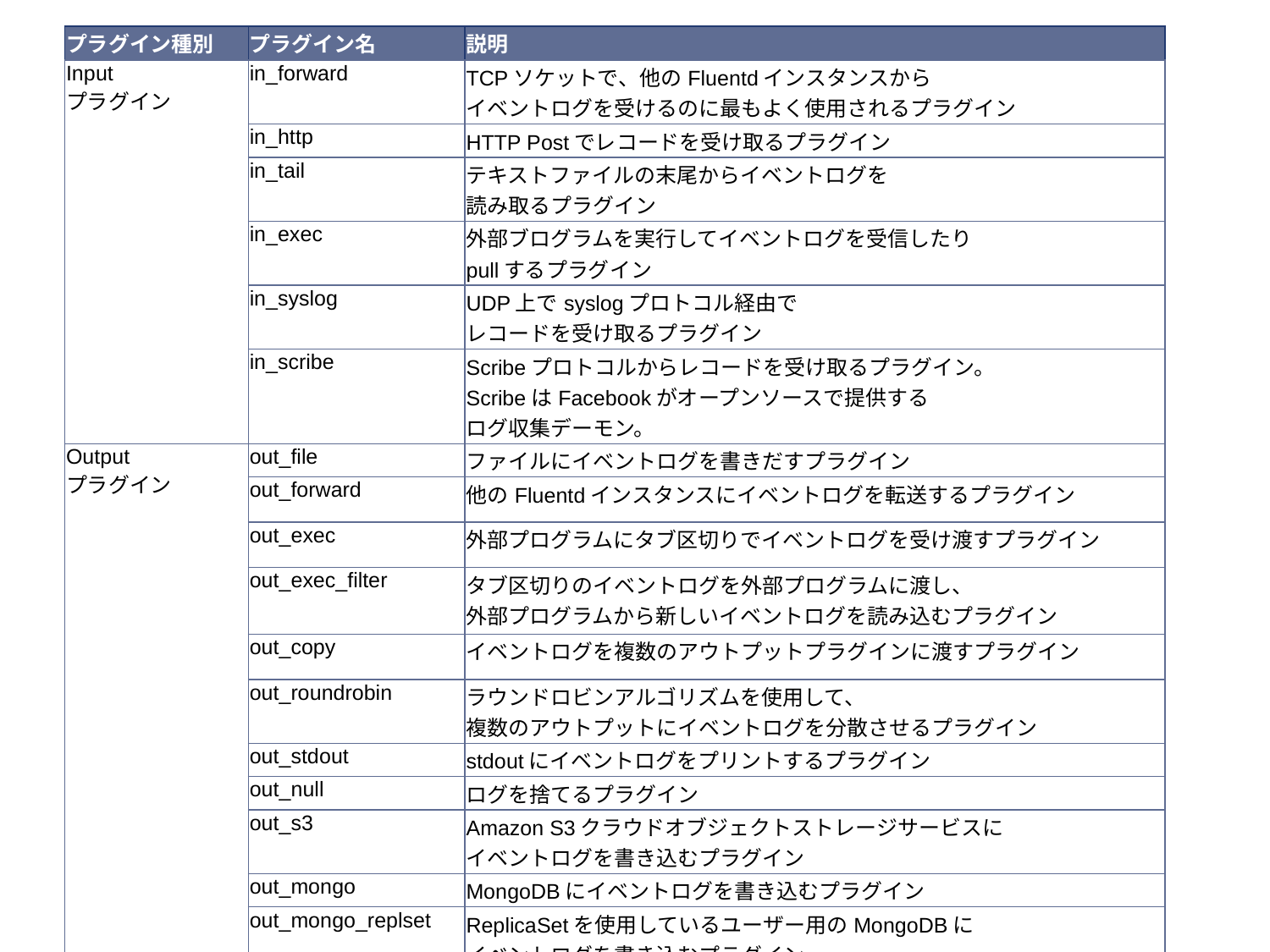

| プラグイン種別 | プラグイン名 | 説明 |
| --- | --- | --- |
| Input プラグイン | in\_forward | TCPソケットで、他のFluentdインスタンスから イベントログを受けるのに最もよく使用されるプラグイン |
|  | in\_http | HTTP Postでレコードを受け取るプラグイン |
|  | in\_tail | テキストファイルの末尾からイベントログを 読み取るプラグイン |
|  | in\_exec | 外部ブログラムを実行してイベントログを受信したり pullするプラグイン |
|  | in\_syslog | UDP上でsyslogプロトコル経由で レコードを受け取るプラグイン |
|  | in\_scribe | Scribeプロトコルからレコードを受け取るプラグイン。 ScribeはFacebookがオープンソースで提供する ログ収集デーモン。 |
| Output プラグイン | out\_file | ファイルにイベントログを書きだすプラグイン |
|  | out\_forward | 他のFluentdインスタンスにイベントログを転送するプラグイン |
|  | out\_exec | 外部プログラムにタブ区切りでイベントログを受け渡すプラグイン |
|  | out\_exec\_filter | タブ区切りのイベントログを外部プログラムに渡し、 外部プログラムから新しいイベントログを読み込むプラグイン |
|  | out\_copy | イベントログを複数のアウトプットプラグインに渡すプラグイン |
|  | out\_roundrobin | ラウンドロビンアルゴリズムを使用して、 複数のアウトプットにイベントログを分散させるプラグイン |
|  | out\_stdout | stdoutにイベントログをプリントするプラグイン |
|  | out\_null | ログを捨てるプラグイン |
|  | out\_s3 | Amazon S3クラウドオブジェクトストレージサービスに イベントログを書き込むプラグイン |
|  | out\_mongo | MongoDBにイベントログを書き込むプラグイン |
|  | out\_mongo\_replset | ReplicaSetを使用しているユーザー用のMongoDBに イベントログを書き込むプラグイン |
|  | out\_webhdfs | HDFS (Hadoop Distributed File System)に イベントログを書き込むプラグイン |